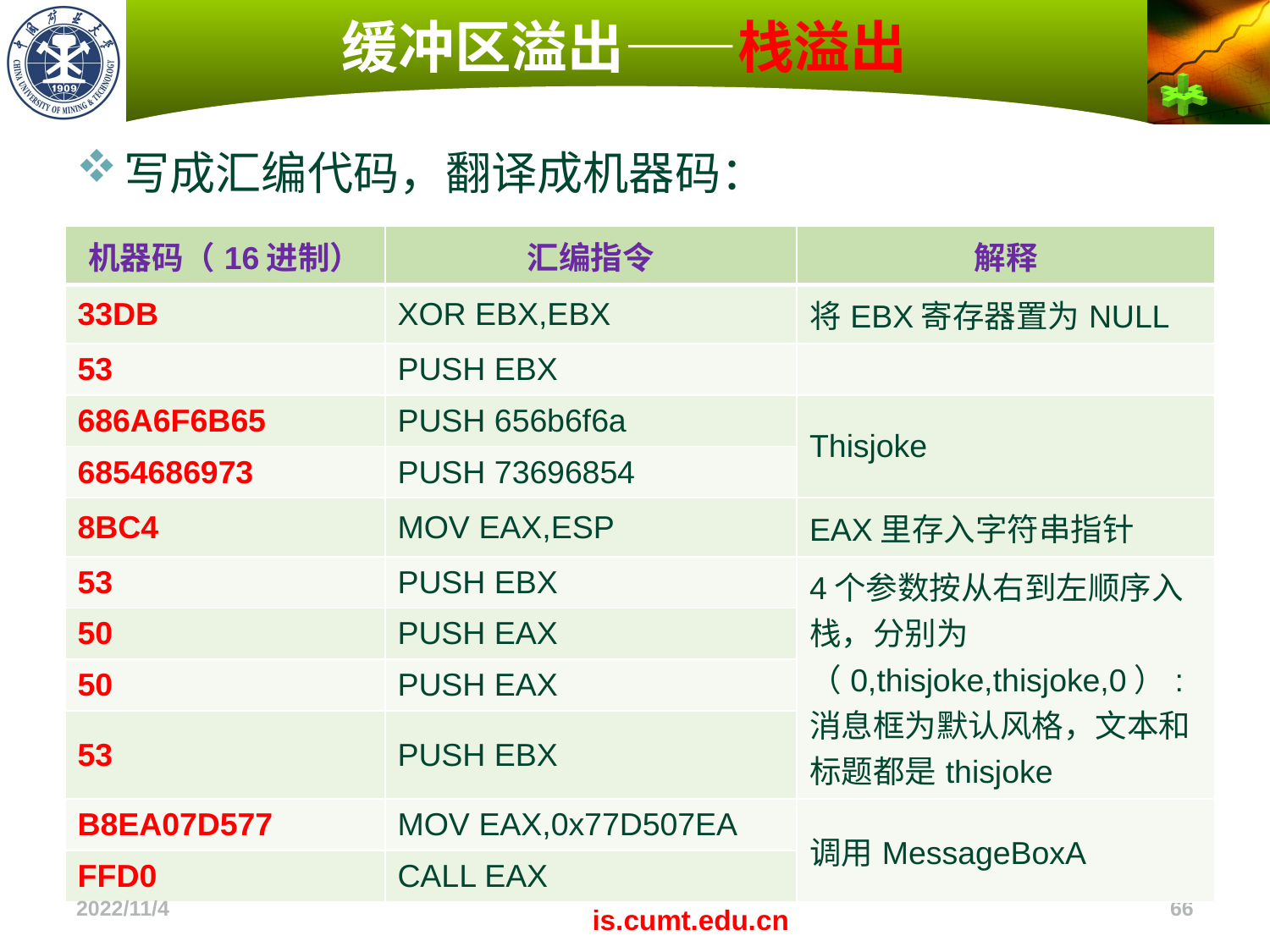

# 缓冲区溢出——栈溢出
写成汇编代码，翻译成机器码：
| 机器码（16进制） | 汇编指令 | 解释 |
| --- | --- | --- |
| 33DB | XOR EBX,EBX | 将EBX寄存器置为NULL |
| 53 | PUSH EBX |  |
| 686A6F6B65 | PUSH 656b6f6a | Thisjoke |
| 6854686973 | PUSH 73696854 |  |
| 8BC4 | MOV EAX,ESP | EAX里存入字符串指针 |
| 53 | PUSH EBX | 4个参数按从右到左顺序入栈，分别为（0,thisjoke,thisjoke,0）:消息框为默认风格，文本和标题都是thisjoke |
| 50 | PUSH EAX |  |
| 50 | PUSH EAX |  |
| 53 | PUSH EBX |  |
| B8EA07D577 | MOV EAX,0x77D507EA | 调用MessageBoxA |
| FFD0 | CALL EAX |  |
2022/11/4
66
is.cumt.edu.cn